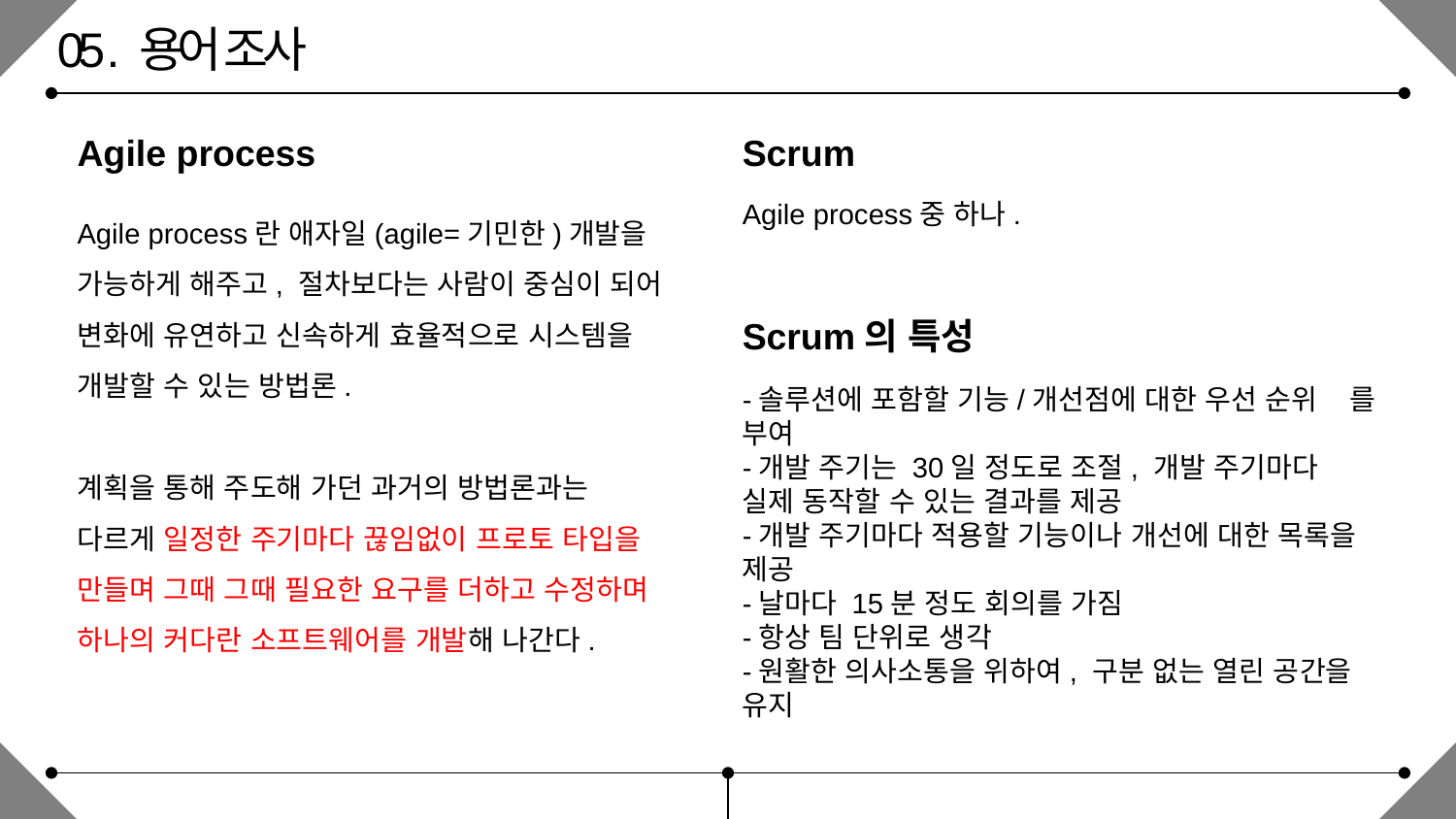

05 . 용어 조사
Agile process
Scrum
Agile process중 하나.

Agile process란 애자일(agile=기민한)개발을 가능하게 해주고, 절차보다는 사람이 중심이 되어 변화에 유연하고 신속하게 효율적으로 시스템을 개발할 수 있는 방법론.

계획을 통해 주도해 가던 과거의 방법론과는 다르게 일정한 주기마다 끊임없이 프로토 타입을 만들며 그때 그때 필요한 요구를 더하고 수정하며 하나의 커다란 소프트웨어를 개발해 나간다.
Scrum의 특성
-솔루션에 포함할 기능/개선점에 대한 우선 순위    를 부여
-개발 주기는 30일 정도로 조절, 개발 주기마다 실제 동작할 수 있는 결과를 제공
-개발 주기마다 적용할 기능이나 개선에 대한 목록을 제공
-날마다 15분 정도 회의를 가짐
-항상 팀 단위로 생각
-원활한 의사소통을 위하여, 구분 없는 열린 공간을 유지